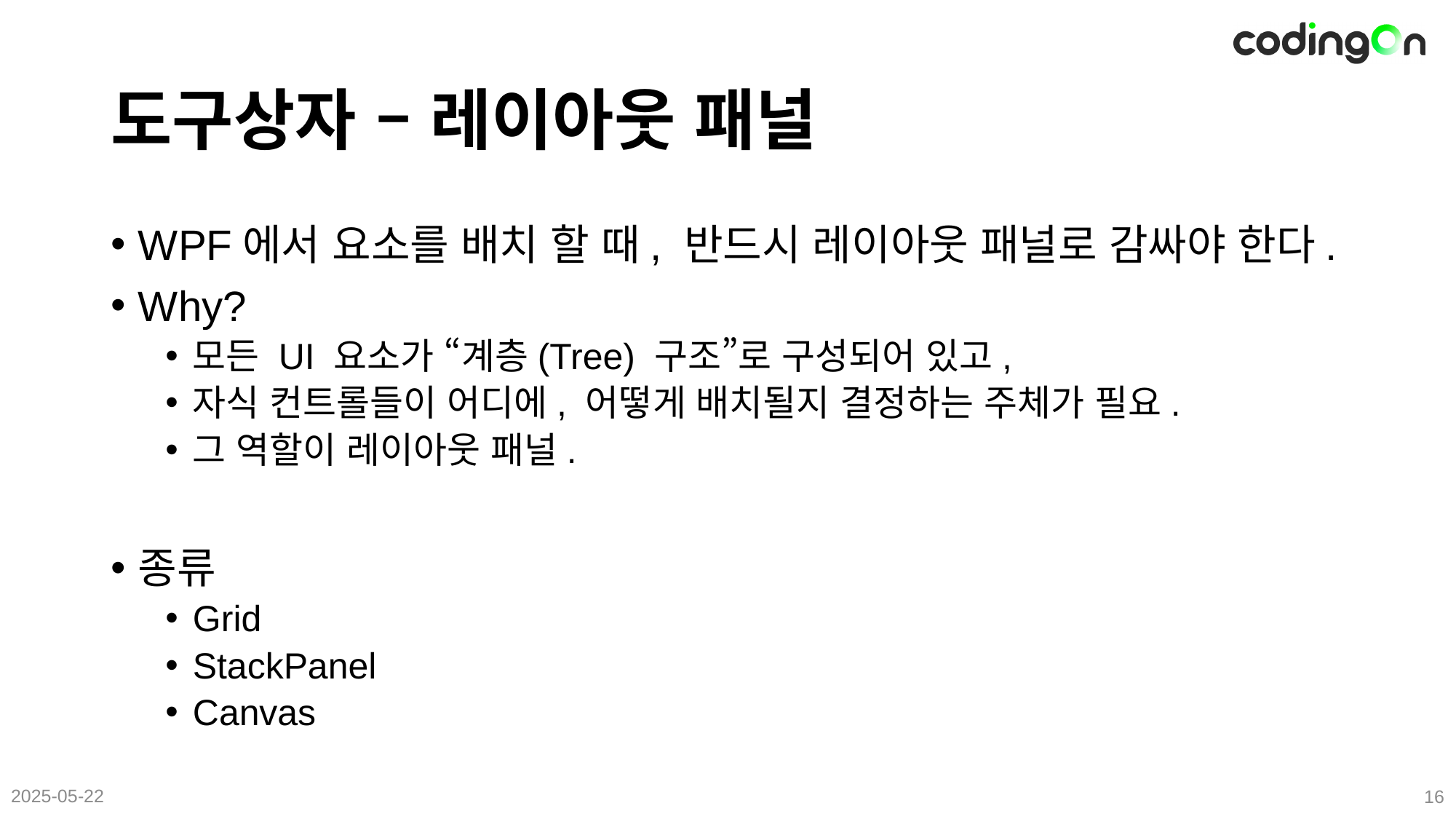

# 도구상자 – 레이아웃 패널
WPF에서 요소를 배치 할 때, 반드시 레이아웃 패널로 감싸야 한다.
Why?
모든 UI 요소가 “계층(Tree) 구조”로 구성되어 있고,
자식 컨트롤들이 어디에, 어떻게 배치될지 결정하는 주체가 필요.
그 역할이 레이아웃 패널.

종류
Grid
StackPanel
Canvas
2025-05-22
16